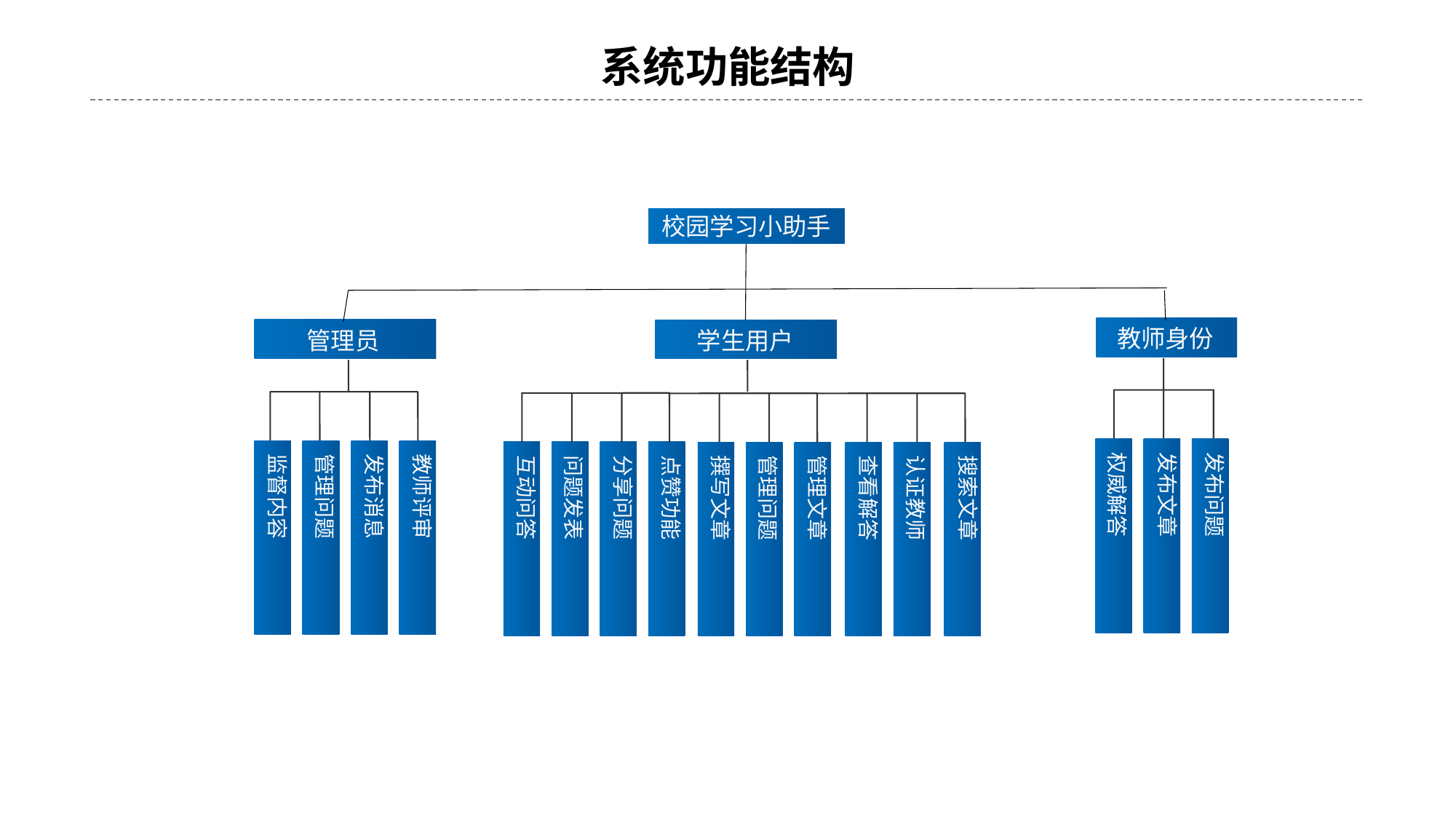

系统功能结构
校园学习小助手

教师身份

权威解答

发布文章

发布问题

管理员

监督内容

管理问题

发布消息

教师评审

学生用户

互动问答

问题发表

分享问题

点赞功能

查看解答

认证教师

撰写文章

管理问题

管理文章

搜索文章